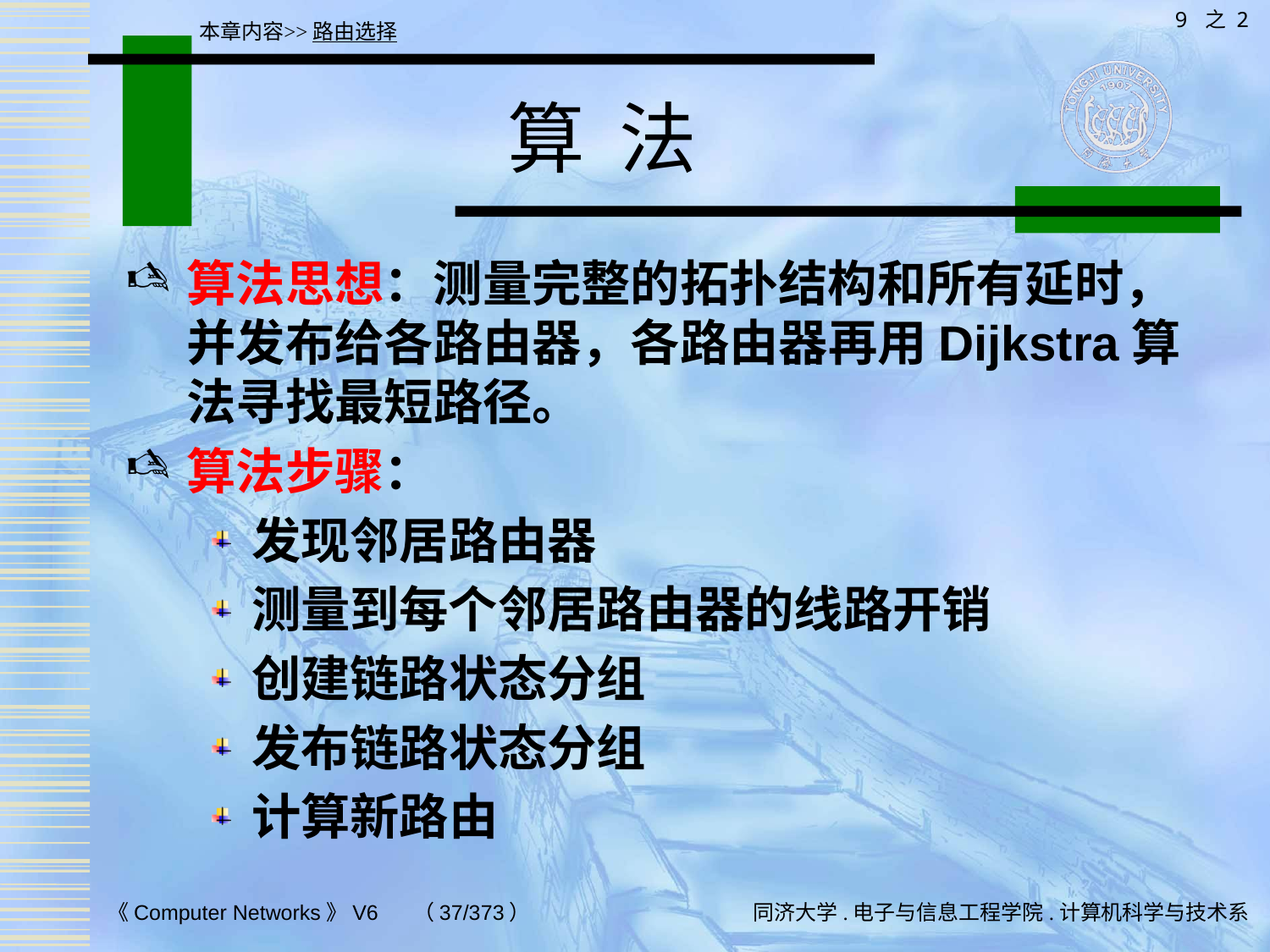

9 之 2
本章内容>>路由选择
# 算  法
算法思想：测量完整的拓扑结构和所有延时，并发布给各路由器，各路由器再用Dijkstra算法寻找最短路径。
算法步骤：
发现邻居路由器
测量到每个邻居路由器的线路开销
创建链路状态分组
发布链路状态分组
计算新路由